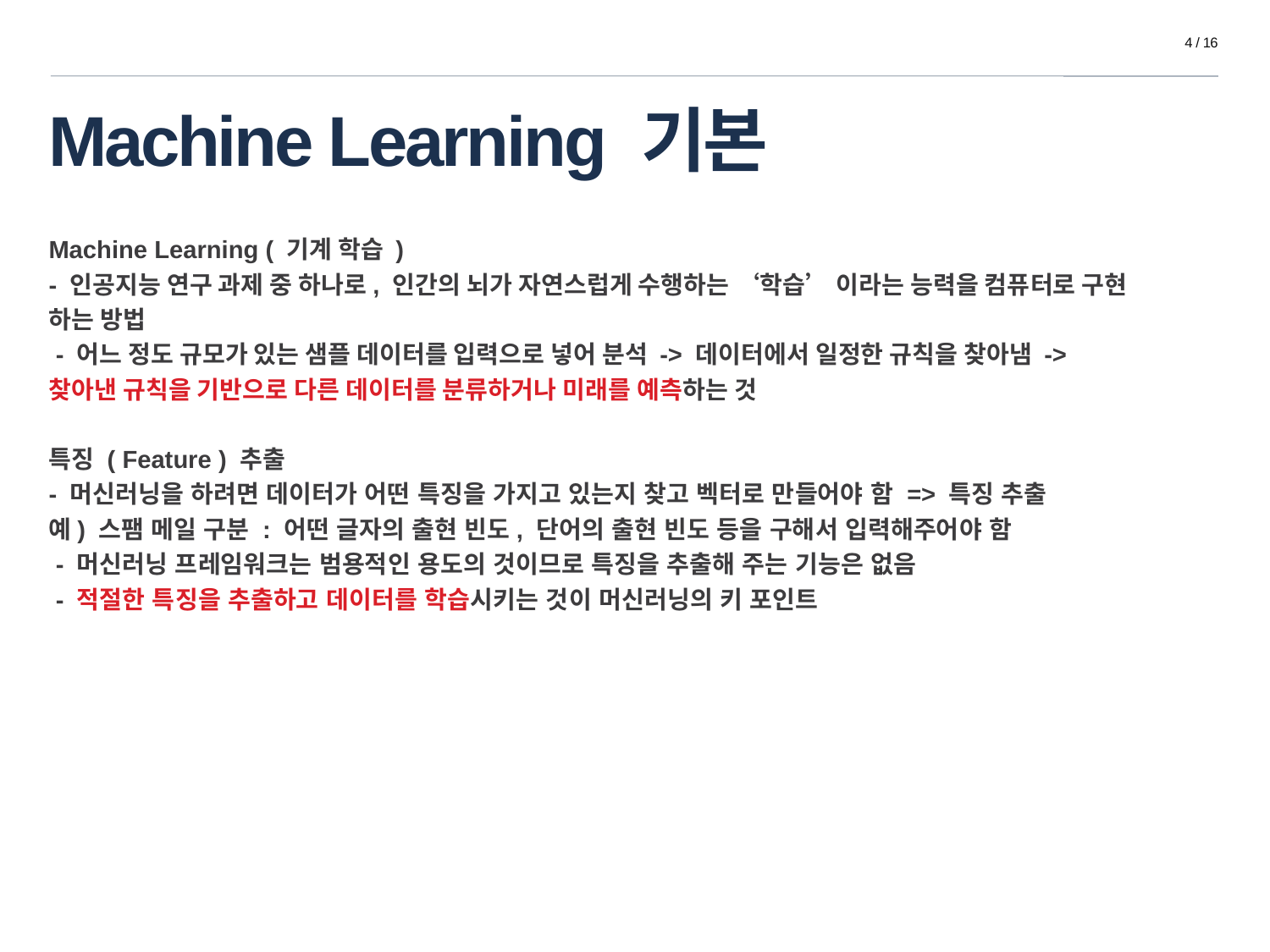

4 / 16
# Machine Learning 기본
Machine Learning ( 기계 학습 )
- 인공지능 연구 과제 중 하나로, 인간의 뇌가 자연스럽게 수행하는 ‘학습’ 이라는 능력을 컴퓨터로 구현
하는 방법
 - 어느 정도 규모가 있는 샘플 데이터를 입력으로 넣어 분석 -> 데이터에서 일정한 규칙을 찾아냄 ->
찾아낸 규칙을 기반으로 다른 데이터를 분류하거나 미래를 예측하는 것

특징 ( Feature ) 추출
- 머신러닝을 하려면 데이터가 어떤 특징을 가지고 있는지 찾고 벡터로 만들어야 함 => 특징 추출
예) 스팸 메일 구분 : 어떤 글자의 출현 빈도, 단어의 출현 빈도 등을 구해서 입력해주어야 함
 - 머신러닝 프레임워크는 범용적인 용도의 것이므로 특징을 추출해 주는 기능은 없음
 - 적절한 특징을 추출하고 데이터를 학습시키는 것이 머신러닝의 키 포인트